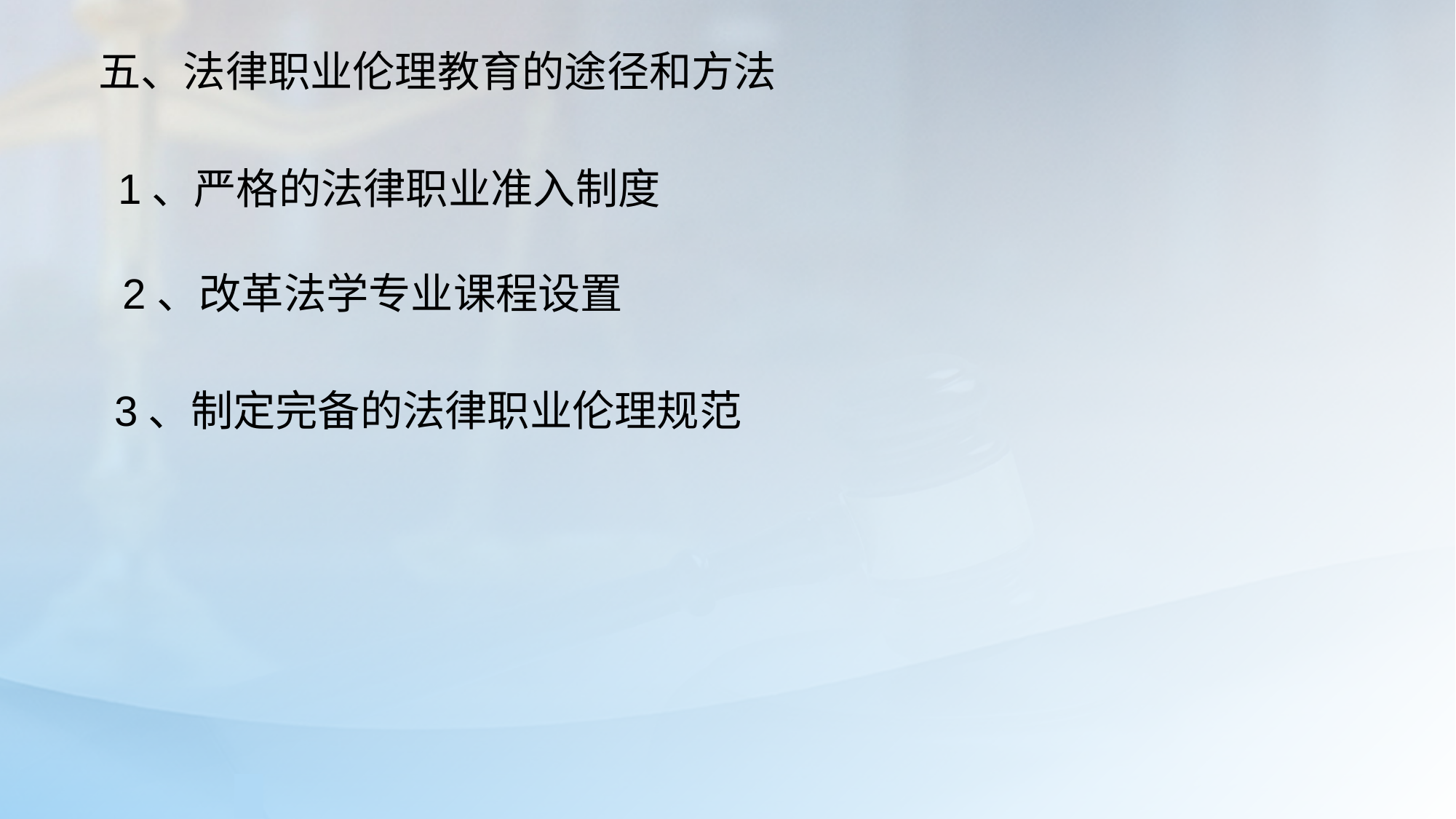

五、法律职业伦理教育的途径和方法
1、严格的法律职业准入制度
2、改革法学专业课程设置
3、制定完备的法律职业伦理规范